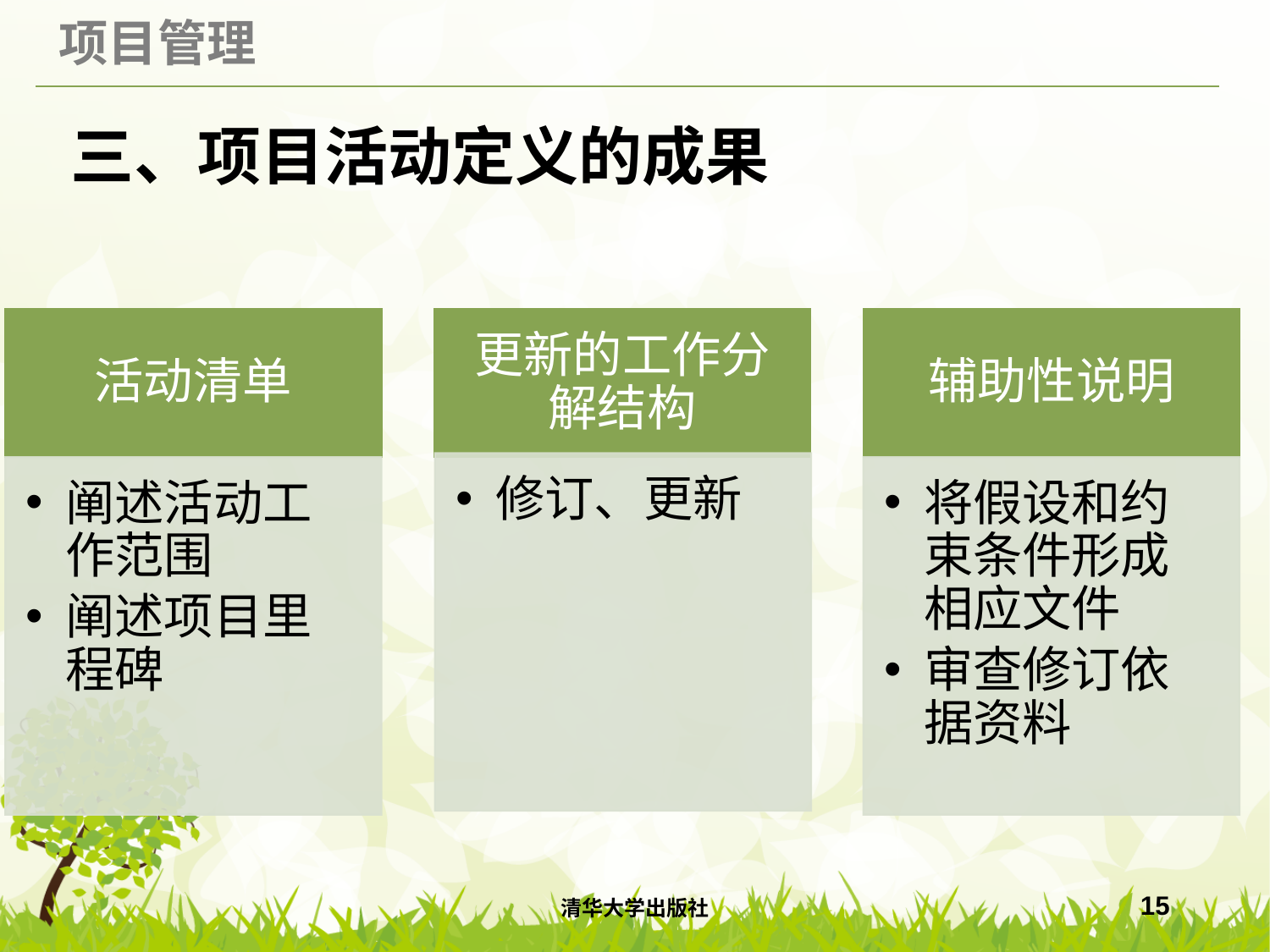

# 三、项目活动定义的成果
活动清单
阐述活动工作范围
阐述项目里程碑
更新的工作分解结构
修订、更新
辅助性说明
将假设和约束条件形成相应文件
审查修订依据资料
清华大学出版社
15